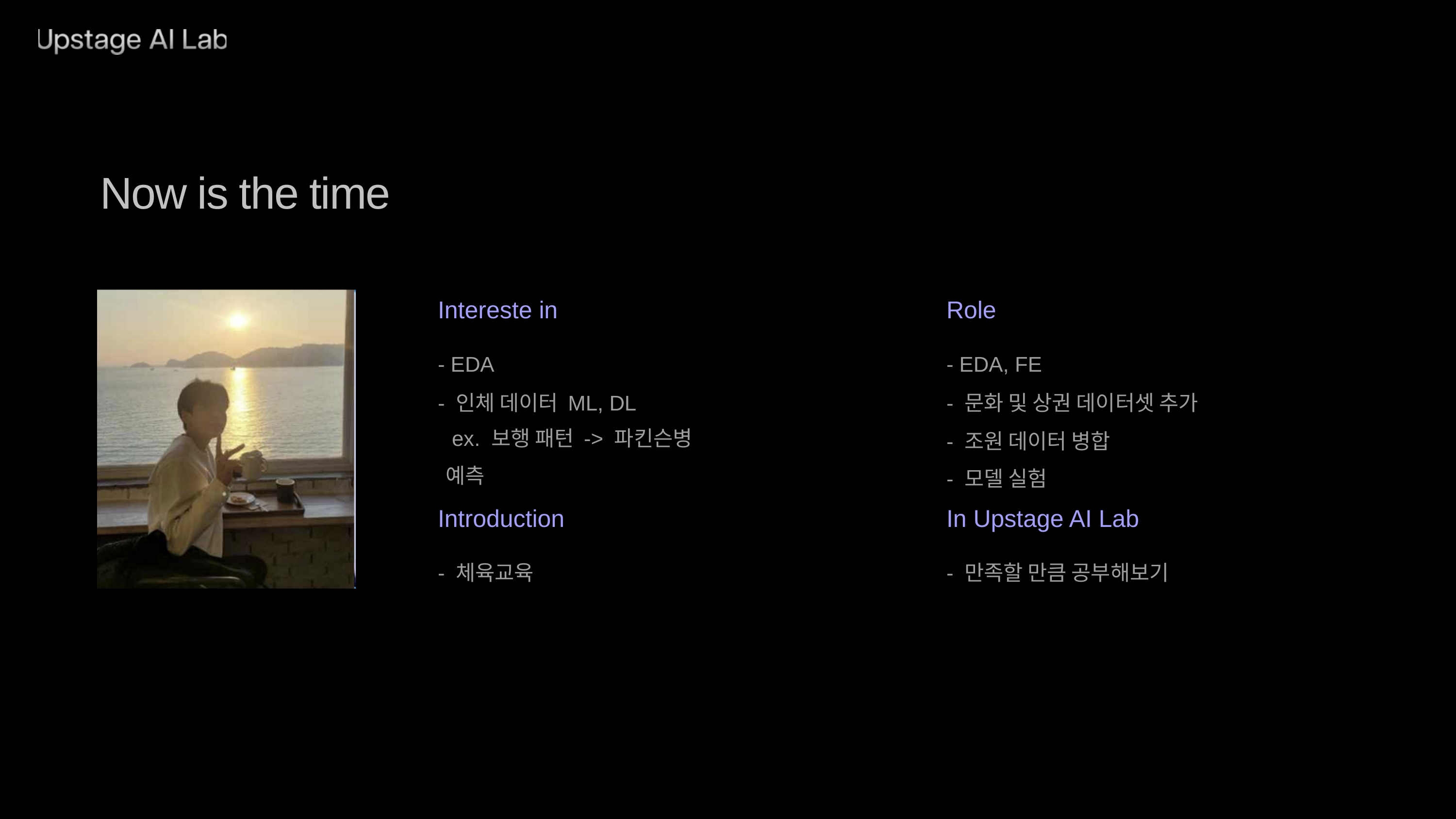

Now is the time
Intereste in
Role

- EDA
- EDA, FE
- 인체 데이터 ML, DL
- 문화 및 상권 데이터셋 추가
 ex. 보행 패턴 -> 파킨슨병 예측
- 조원 데이터 병합
- 모델 실험
Introduction
In Upstage AI Lab
- 체육교육
- 만족할 만큼 공부해보기